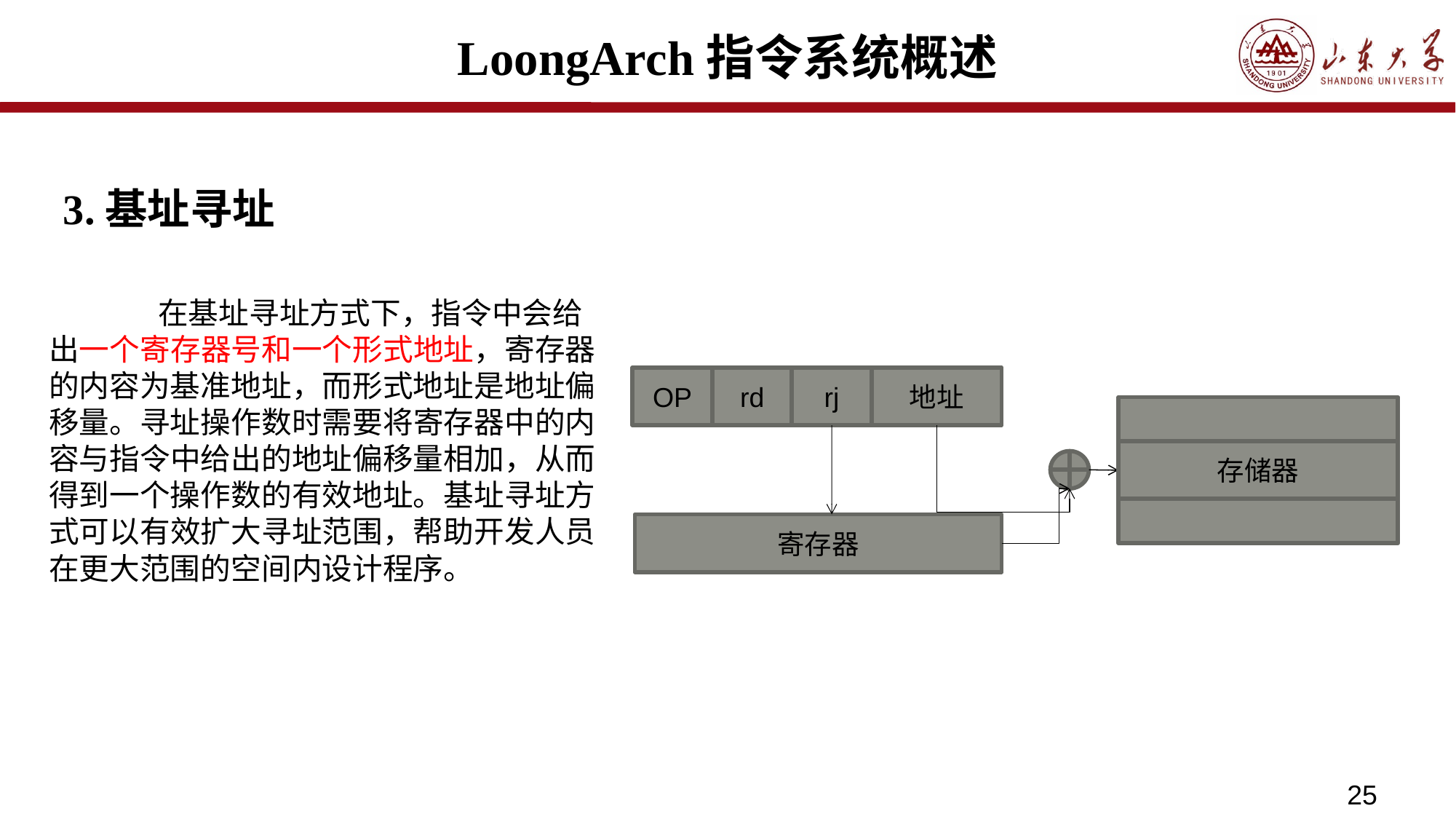

# LoongArch指令系统概述
3.基址寻址

	在基址寻址方式下，指令中会给出一个寄存器号和一个形式地址，寄存器的内容为基准地址，而形式地址是地址偏移量。寻址操作数时需要将寄存器中的内容与指令中给出的地址偏移量相加，从而得到一个操作数的有效地址。基址寻址方式可以有效扩大寻址范围，帮助开发人员在更大范围的空间内设计程序。
OP
rd
rj
地址
存储器
存储器

寄存器
25